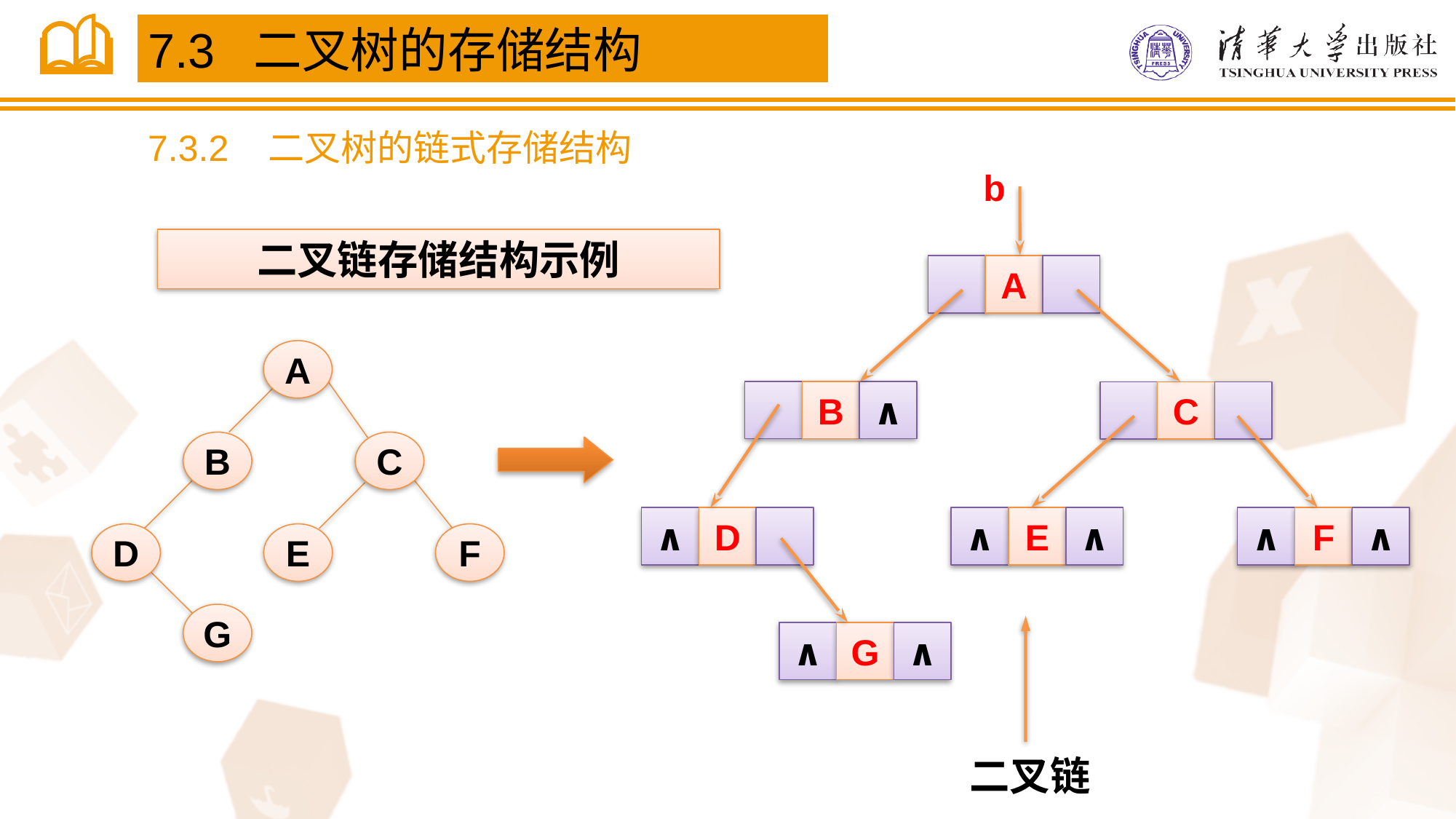

7.3  二叉树的存储结构

7.3.2   二叉树的链式存储结构
b

A

B
∧

C

∧
D

∧
E
∧
∧
F
∧

∧
G
∧
二叉链存储结构示例
A

B
C

D
E
F

G

二叉链